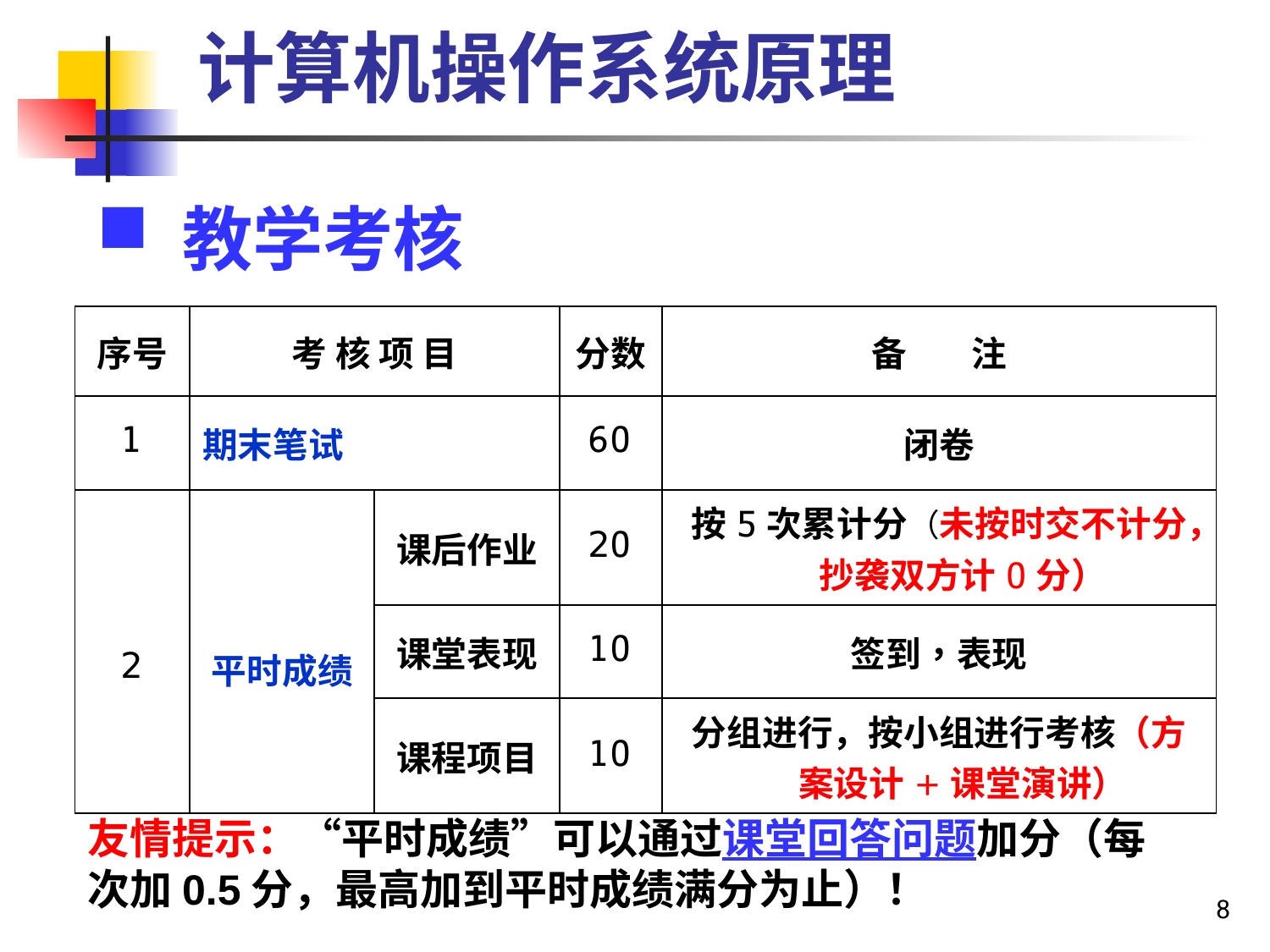

计算机操作系统原理
教学考核
| 序号 | 考 核 项 目 |  | 分数 | 备 注 |
| --- | --- | --- | --- | --- |
| 1 | 期末笔试 |  | 60 | 闭卷 |
| 2 | 平时成绩 | 课后作业 | 20 | 按5次累计分（未按时交不计分，抄袭双方计0分） |
|  |  | 课堂表现 | 10 | 签到，表现 |
|  |  | 课程项目 | 10 | 分组进行，按小组进行考核（方案设计+课堂演讲） |
友情提示：“平时成绩”可以通过课堂回答问题加分（每次加0.5分，最高加到平时成绩满分为止）！
8